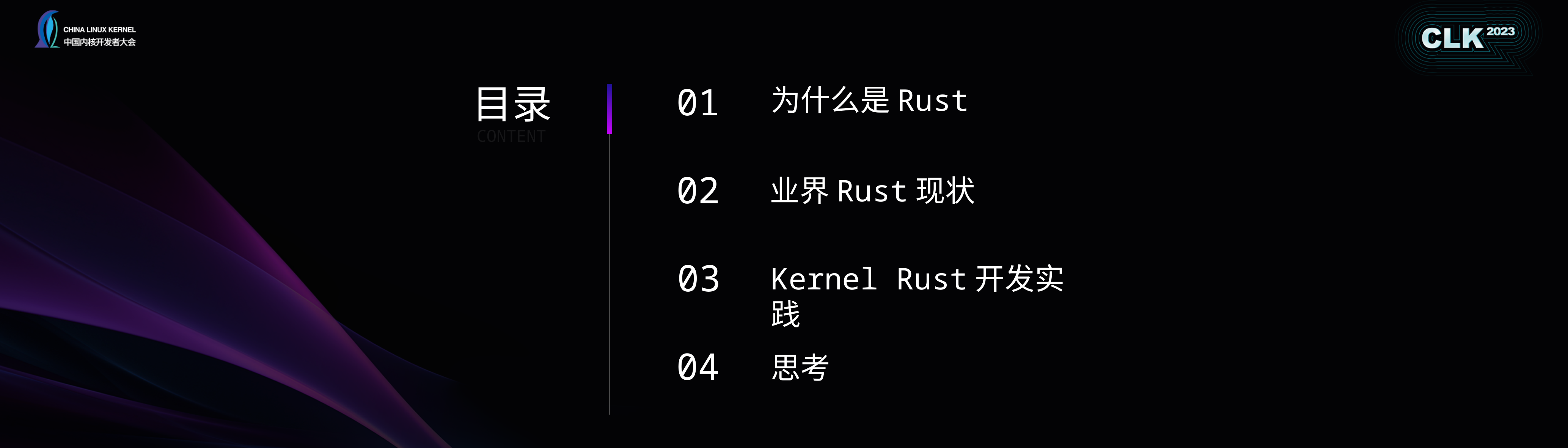

目录
01
为什么是Rust

CONTENT
02
业界Rust现状
03
Kernel Rust开发实践
04
思考